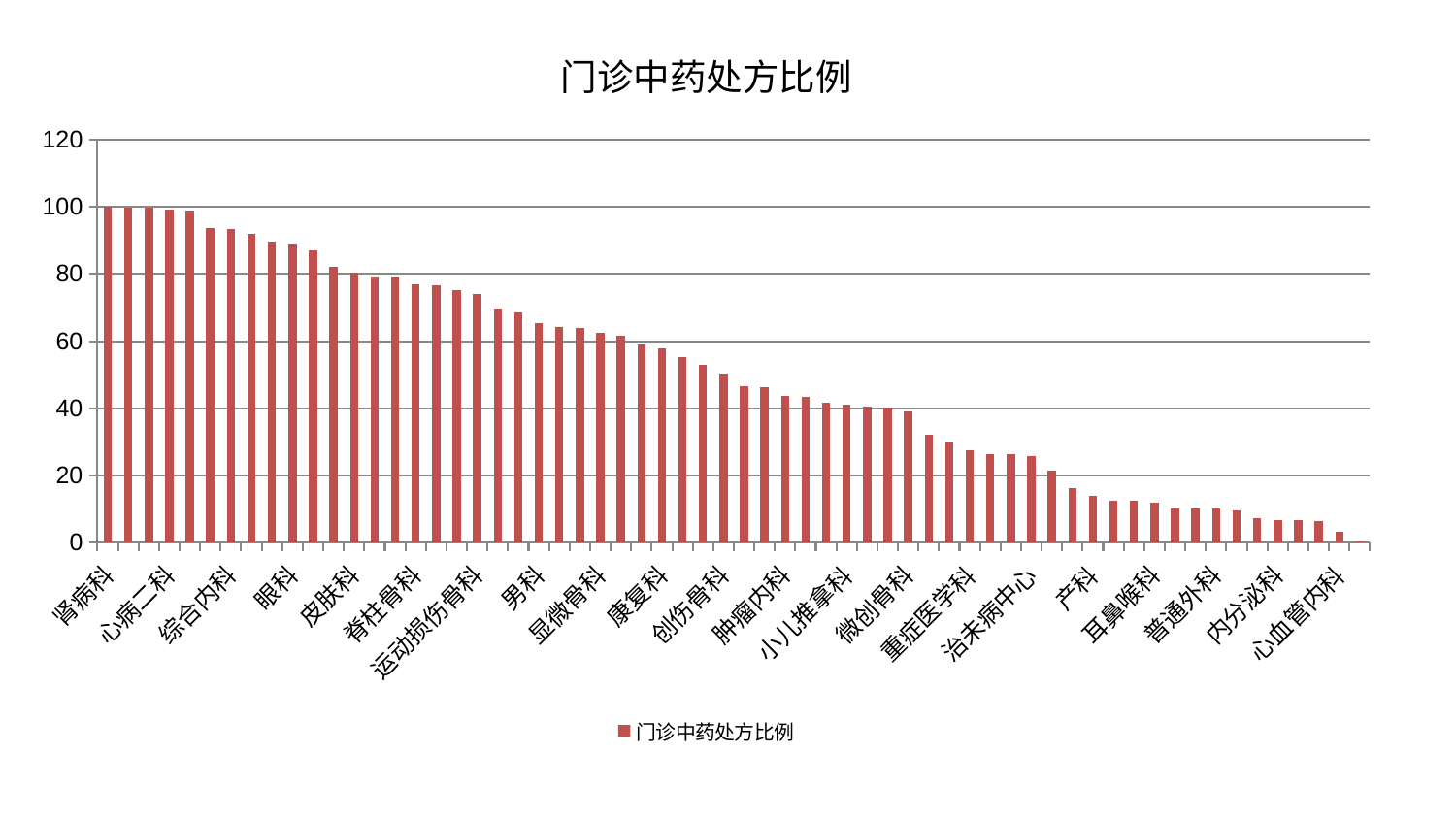

### Chart: 门诊中药处方比例

| Category | 门诊中药处方比例 |
|---|---|
| 肾病科 | 100.0 |
| 骨科 | 99.70148758888942 |
| 肝胆外科 | 99.59933394628489 |
| 心病二科 | 99.11143998291111 |
| 儿科 | 98.91473232271038 |
| 中医经典科 | 93.79225149171485 |
| 综合内科 | 93.44357106170695 |
| 心病三科 | 91.93587277196023 |
| 东区肾病科 | 89.58778123038442 |
| 眼科 | 88.94820870109278 |
| 神经外科 | 86.88824393949251 |
| 东区重症医学科 | 82.18608345481661 |
| 皮肤科 | 80.4529577534226 |
| 周围血管科 | 79.36713239744667 |
| 脾胃病科 | 79.185705935686 |
| 脊柱骨科 | 77.05277114629885 |
| 西区重症医学科 | 76.63062751455469 |
| 消化内科 | 75.15774429329792 |
| 运动损伤骨科 | 74.06138002265752 |
| 推拿科 | 69.75957915542004 |
| 脑病三科 | 68.46105056761411 |
| 男科 | 65.22888117700776 |
| 关节骨科 | 64.1787700644735 |
| 血液科 | 63.97037407384547 |
| 显微骨科 | 62.55658531800795 |
| 身心医学科 | 61.682250653797 |
| 妇科 | 58.93654252291267 |
| 康复科 | 57.781065664153616 |
| 美容皮肤科 | 55.23701389936933 |
| 风湿病科 | 52.878048118474446 |
| 创伤骨科 | 50.39352609179813 |
| 心病四科 | 46.69666230630927 |
| 医院 | 46.19139986203435 |
| 肿瘤内科 | 43.561655051813794 |
| 脑病二科 | 43.388696078405545 |
| 脑病一科 | 41.53611509662183 |
| 小儿推拿科 | 41.019831208015894 |
| 妇二科 | 40.48258254480519 |
| 神经内科 | 40.346050468349574 |
| 微创骨科 | 39.187285590153955 |
| 泌尿外科 | 32.002742518541936 |
| 脾胃科消化科合并 | 29.828330505891646 |
| 重症医学科 | 27.642935942450883 |
| 呼吸内科 | 26.404131280227862 |
| 中医外治中心 | 26.395285265564482 |
| 治未病中心 | 25.762952380725075 |
| 肾脏内科 | 21.311888776180268 |
| 口腔科 | 16.27346140959054 |
| 产科 | 13.962376584921774 |
| 肝病科 | 12.591494218082511 |
| 小儿骨科 | 12.421271462505972 |
| 耳鼻喉科 | 12.050527820016432 |
| 针灸科 | 10.21691522001272 |
| 妇科妇二科合并 | 10.200907278719255 |
| 普通外科 | 10.07159767242888 |
| 乳腺甲状腺外科 | 9.490764605365898 |
| 胸外科 | 7.394932724521336 |
| 内分泌科 | 6.739664225439877 |
| 心病一科 | 6.7366952280845025 |
| 老年医学科 | 6.482541732003644 |
| 心血管内科 | 3.1873530468896942 |
| 肛肠科 | 0.25090791278669666 |
68